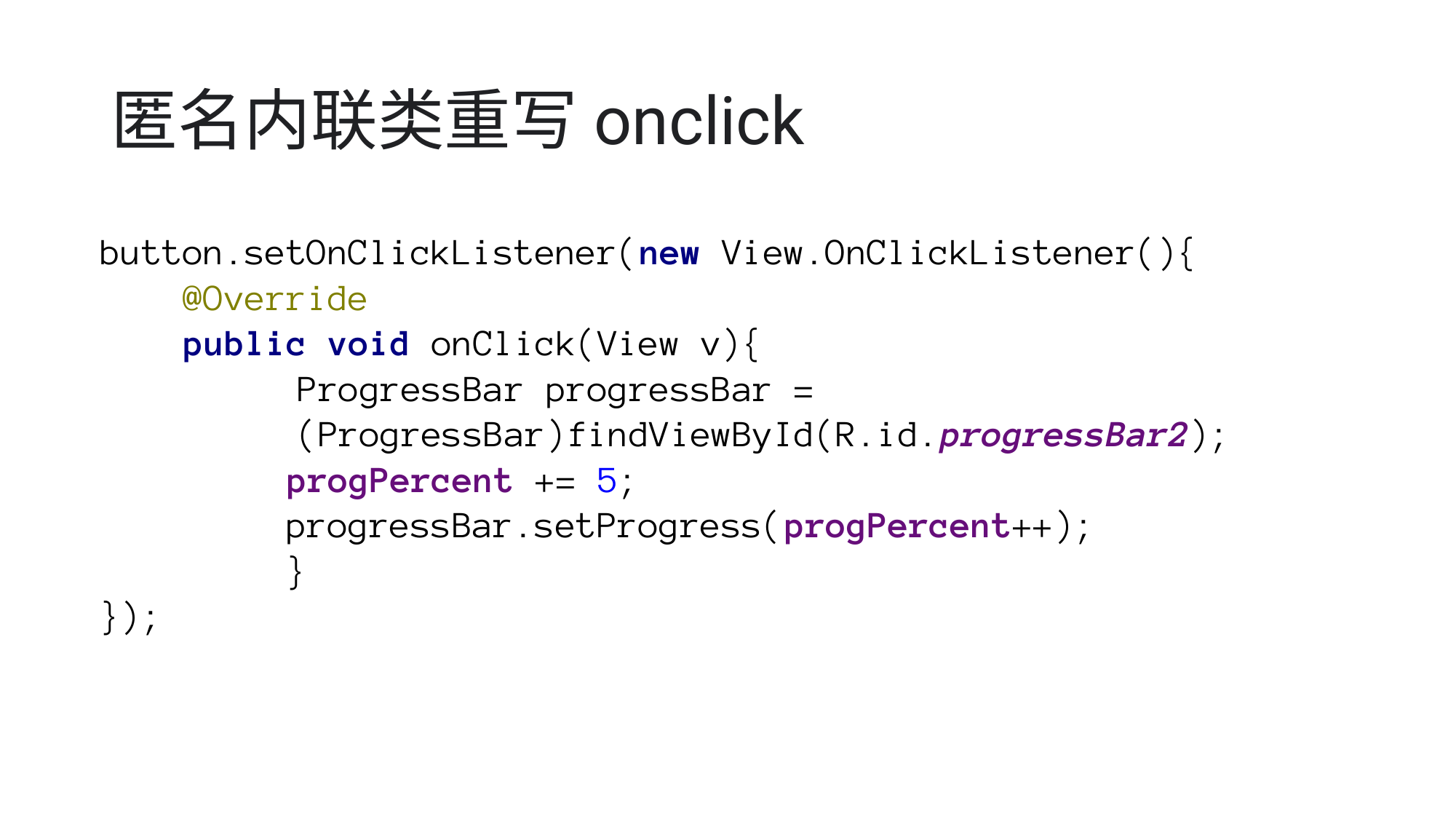

# 匿名内联类重写onclick
 button.setOnClickListener(new View.OnClickListener(){
     @Override
     public void onClick(View v){
		ProgressBar progressBar =
		(ProgressBar)findViewById(R.id.progressBar2);
          progPercent += 5;
          progressBar.setProgress(progPercent++);
          }
 });